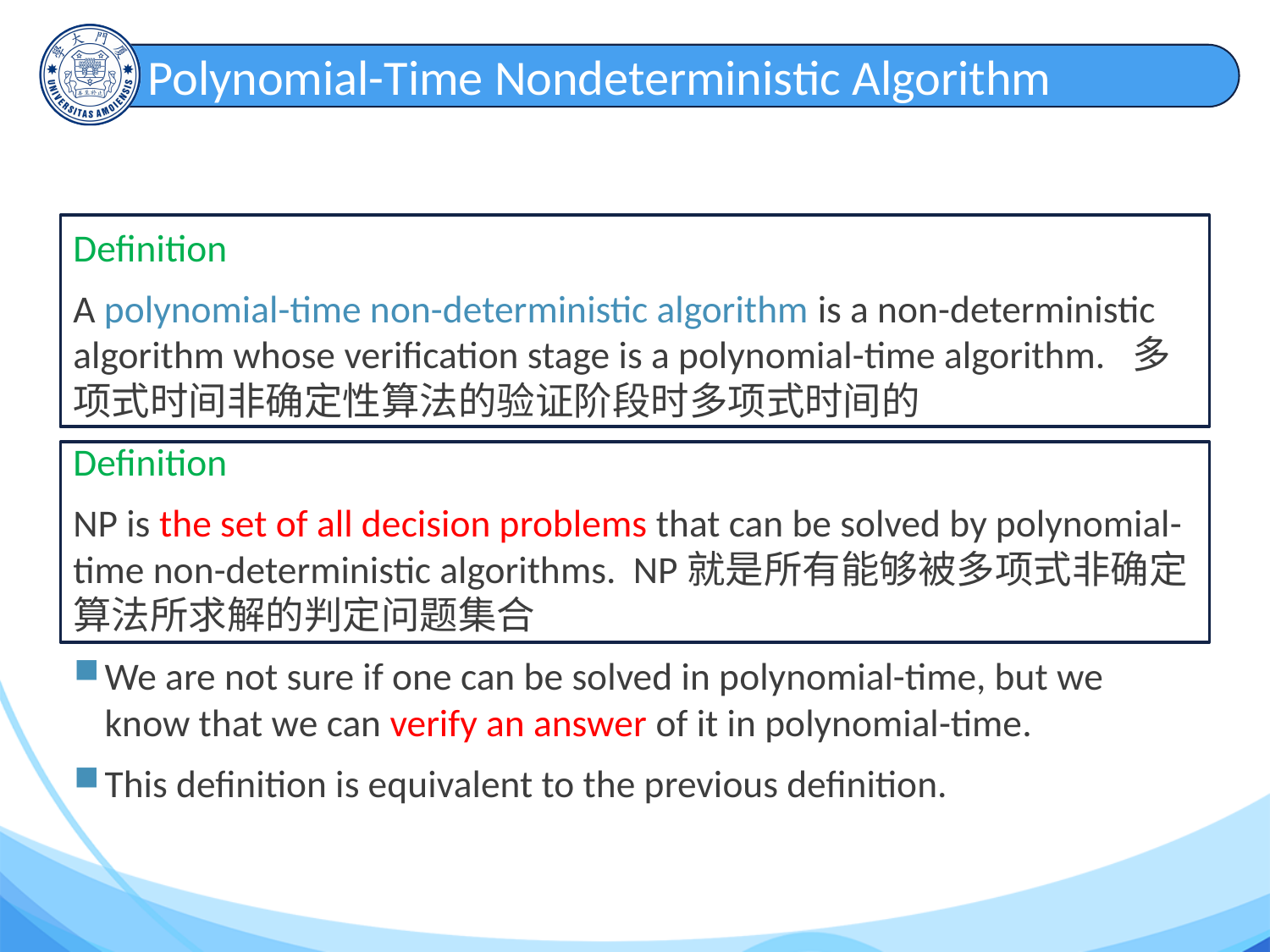

# Polynomial-Time Nondeterministic Algorithm
Definition
A polynomial-time non-deterministic algorithm is a non-deterministic algorithm whose verification stage is a polynomial-time algorithm.  多项式时间非确定性算法的验证阶段时多项式时间的
Definition
NP is the set of all decision problems that can be solved by polynomial-time non-deterministic algorithms.  NP就是所有能够被多项式非确定算法所求解的判定问题集合
We are not sure if one can be solved in polynomial-time, but we know that we can verify an answer of it in polynomial-time.
This definition is equivalent to the previous definition.

40